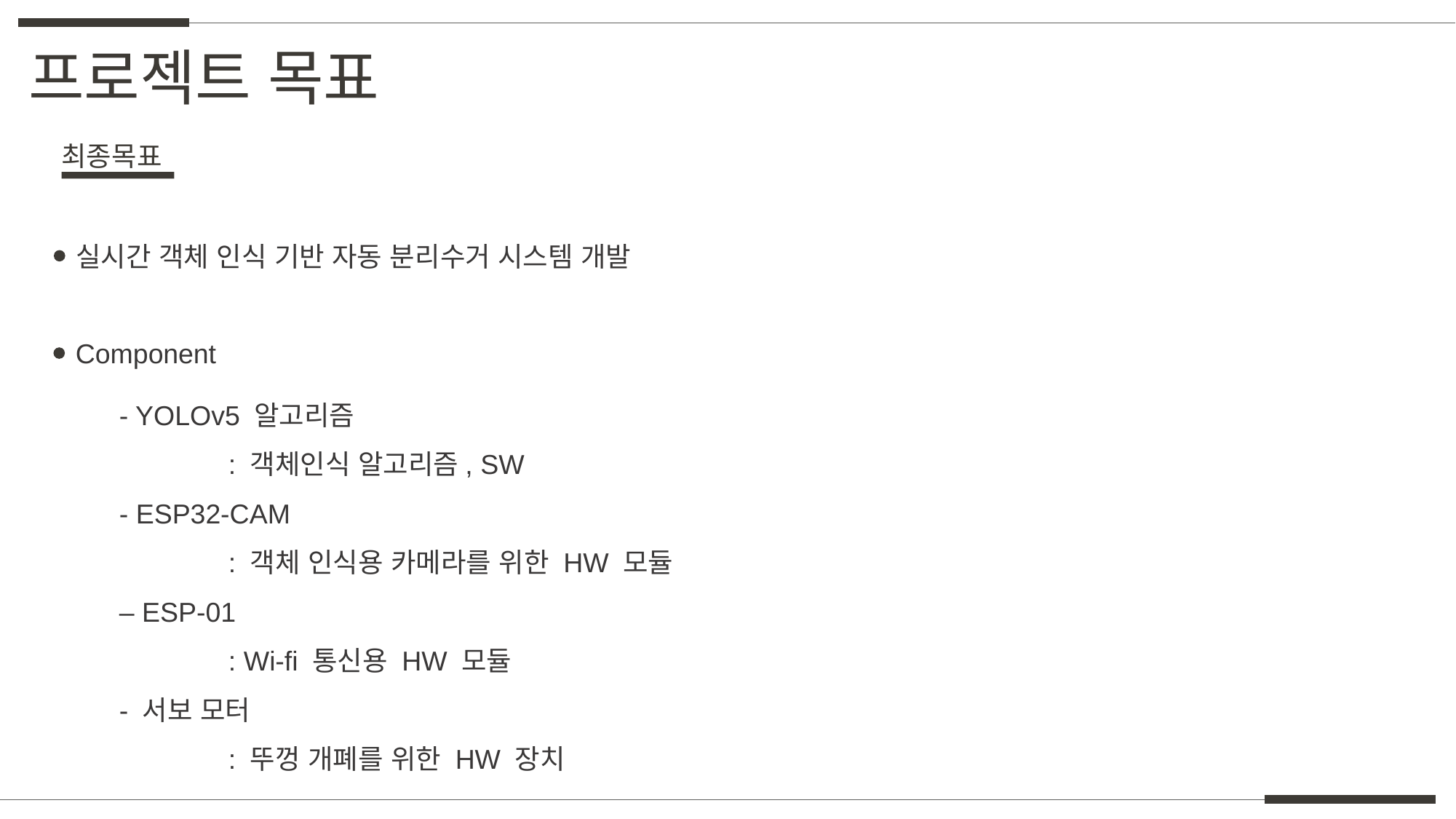

프로젝트 목표
최종목표

실시간 객체 인식 기반 자동 분리수거 시스템 개발

Component

- YOLOv5 알고리즘
	: 객체인식 알고리즘, SW
- ESP32-CAM
	: 객체 인식용 카메라를 위한 HW 모듈
– ESP-01
	: Wi-fi 통신용 HW 모듈
- 서보 모터
	: 뚜껑 개폐를 위한 HW 장치